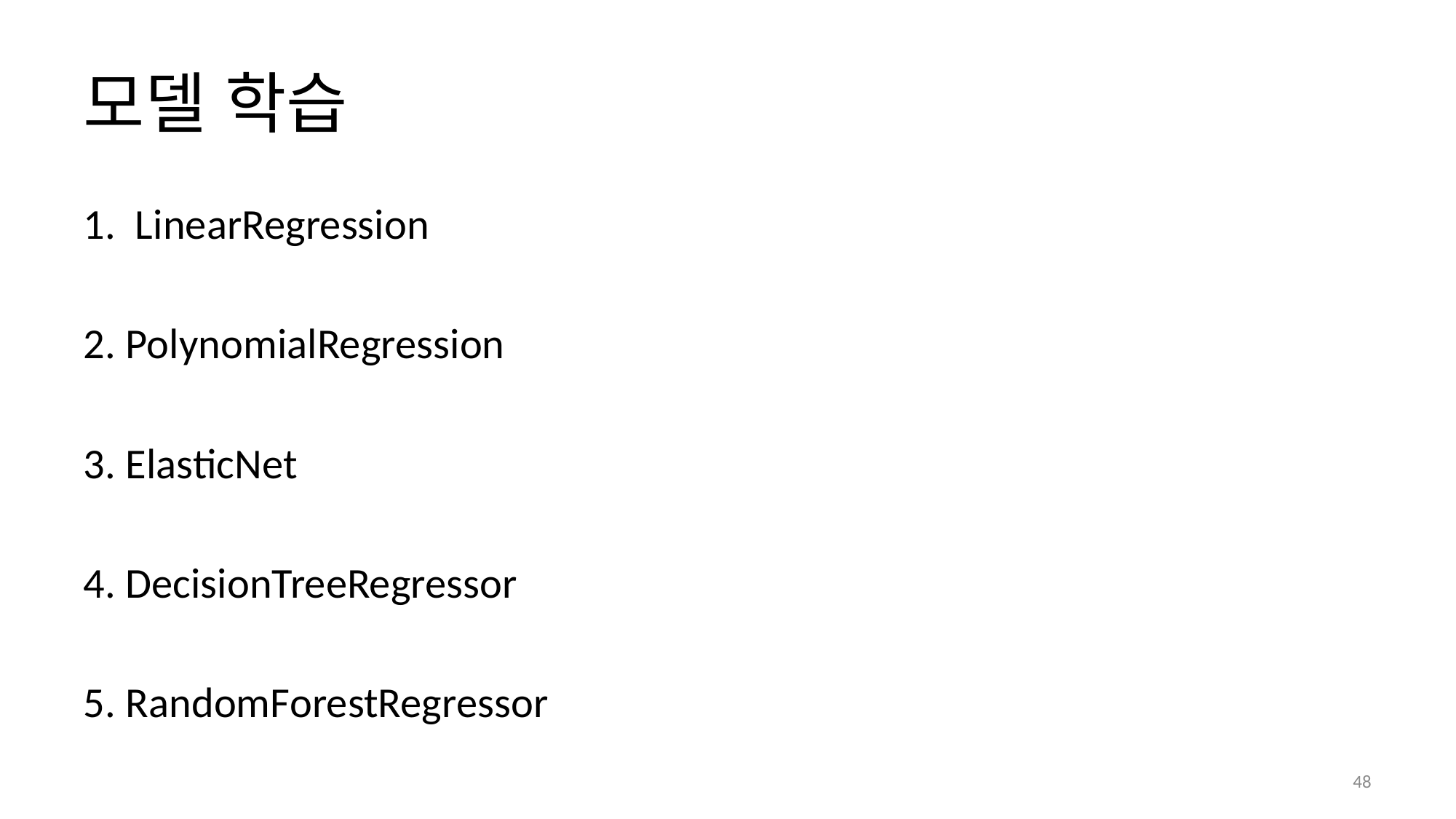

# 모델 학습
1.  LinearRegression

2. PolynomialRegression

3. ElasticNet

4. DecisionTreeRegressor

5. RandomForestRegressor
48